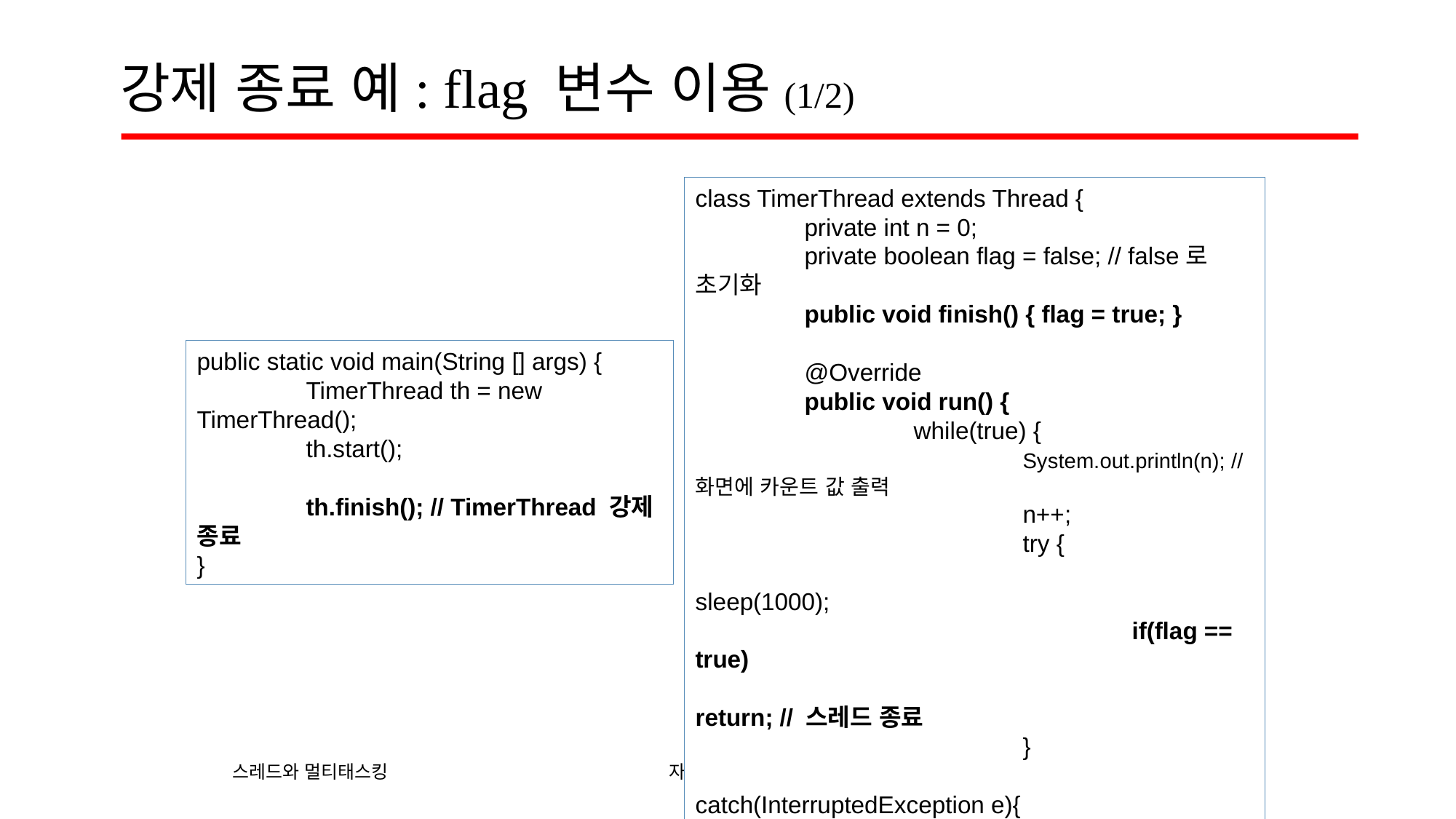

# 강제 종료 예: flag 변수 이용(1/2)
class TimerThread extends Thread {
	private int n = 0;
	private boolean flag = false; // false로 초기화
	public void finish() { flag = true; }

	@Override
	public void run() {
		while(true) {
			System.out.println(n); // 화면에 카운트 값 출력
			n++;
			try {
				sleep(1000);
				if(flag == true)
					return; // 스레드 종료
			}
			catch(InterruptedException e){
				return;
			}
		}
	}
}
public static void main(String [] args) {
	TimerThread th = new  TimerThread();
	th.start();

	th.finish(); // TimerThread 강제 종료
}